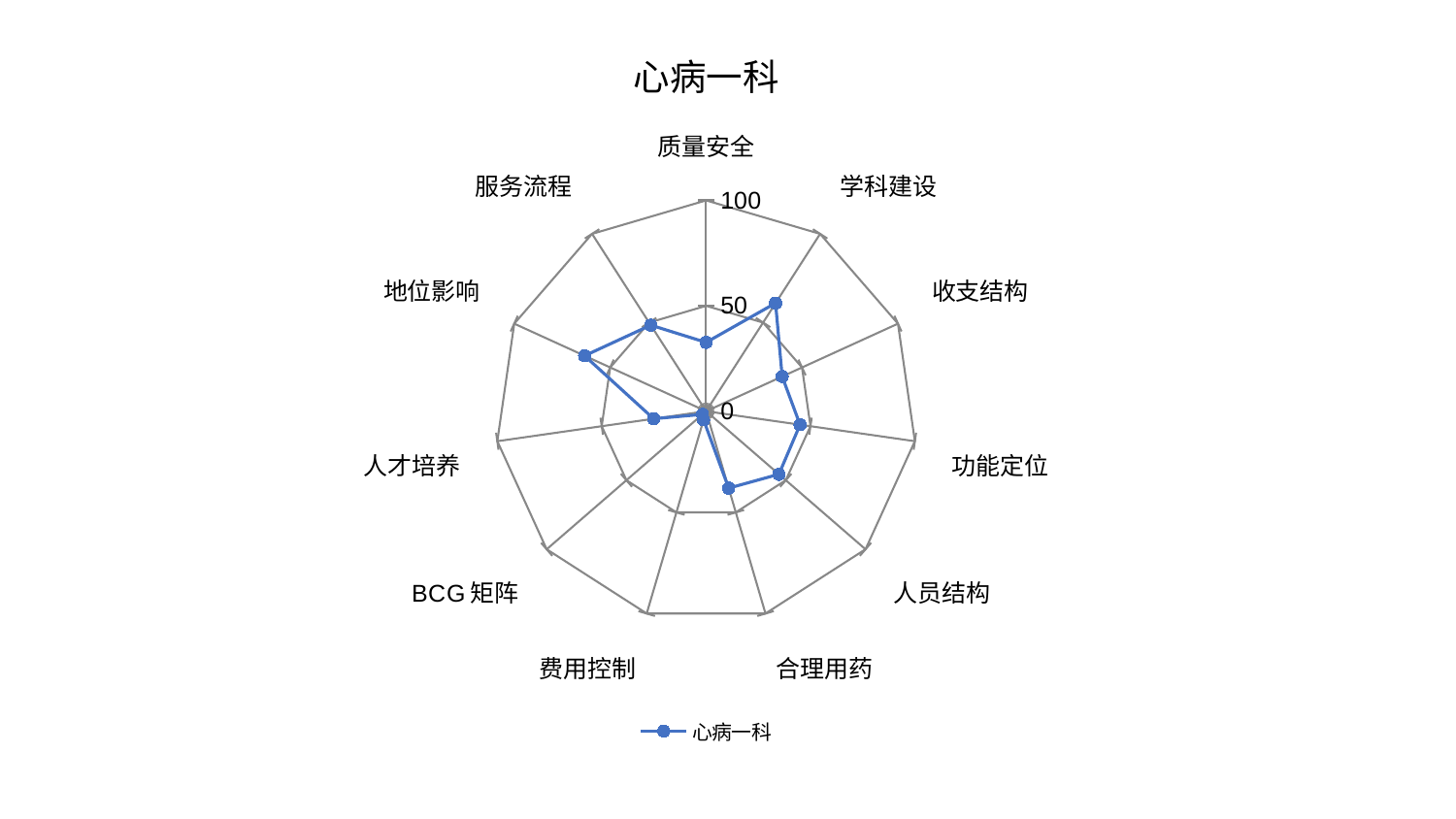

### Chart: 心病一科

| Category | 心病一科 |
|---|---|
| 质量安全 | 32.657979703108246 |
| 学科建设 | 60.953372605712794 |
| 收支结构 | 39.64939481956954 |
| 功能定位 | 44.99875467100076 |
| 人员结构 | 45.68404620629132 |
| 合理用药 | 38.01129707646855 |
| 费用控制 | 4.299124635121242 |
| BCG矩阵 | 2.315141895408148 |
| 人才培养 | 25.15139402406317 |
| 地位影响 | 63.34206501811784 |
| 服务流程 | 48.52635098851563 |
166